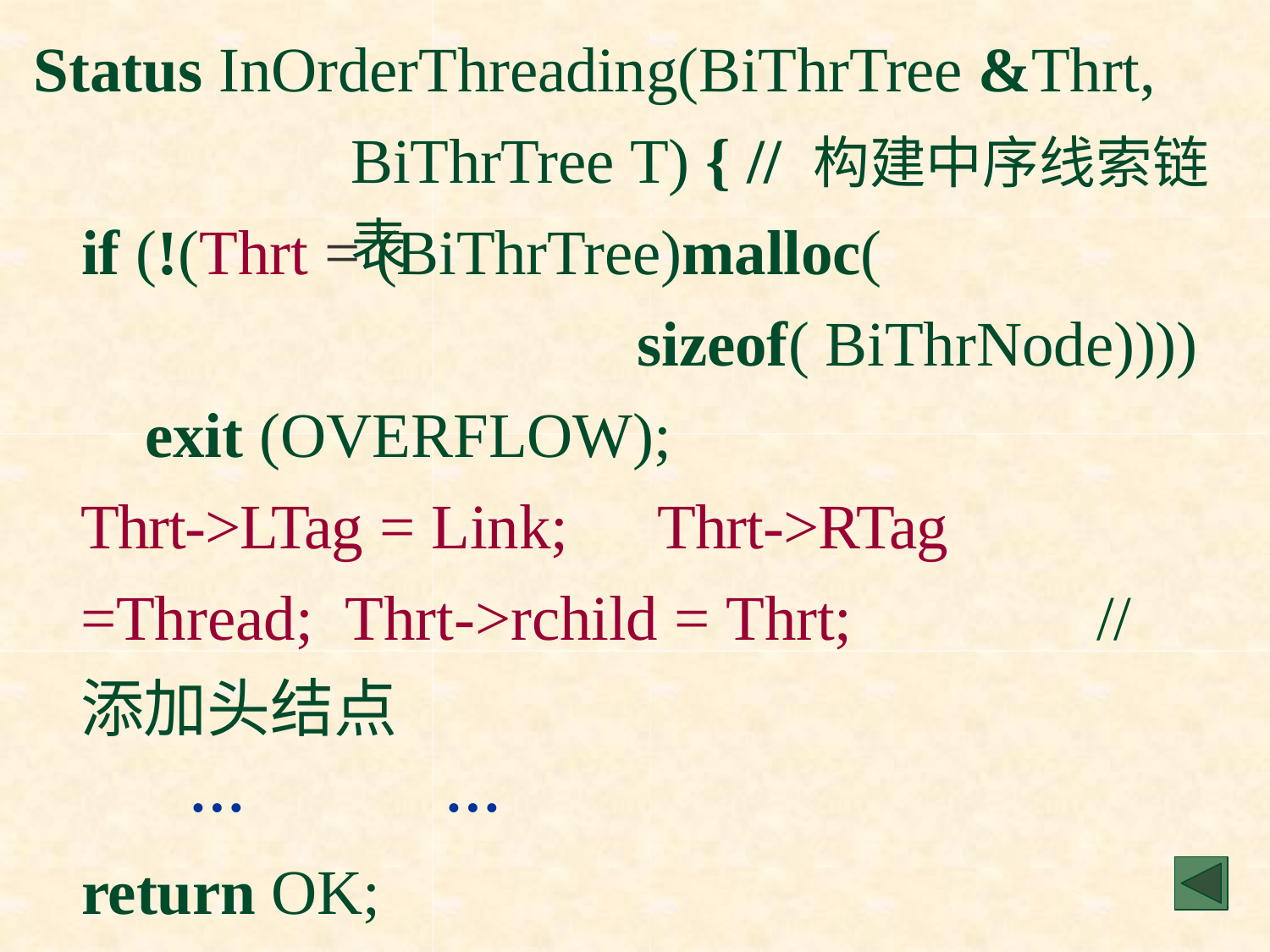

# Status InOrderThreading(BiThrTree &Thrt,  BiThrTree T) { // 构建中序线索链表
if (!(Thrt = (BiThrTree)malloc(
sizeof( BiThrNode))))
exit (OVERFLOW);
Thrt->LTag = Link;	Thrt->RTag =Thread;  Thrt->rchild = Thrt;		// 添加头结点
…	…
return OK;
} // InOrderThreading